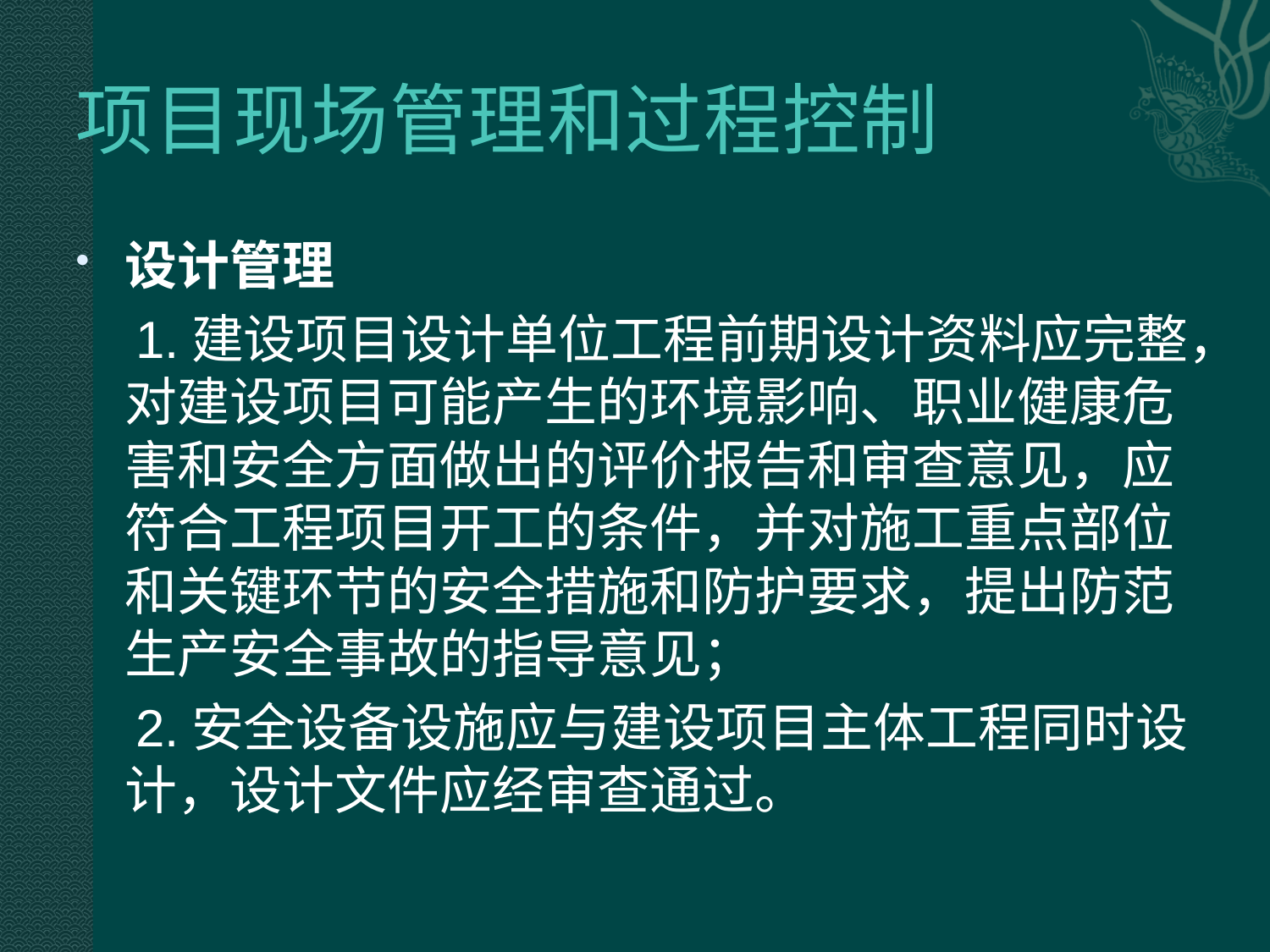

# 项目现场管理和过程控制
设计管理
    1.建设项目设计单位工程前期设计资料应完整，对建设项目可能产生的环境影响、职业健康危害和安全方面做出的评价报告和审查意见，应符合工程项目开工的条件，并对施工重点部位和关键环节的安全措施和防护要求，提出防范生产安全事故的指导意见；
    2.安全设备设施应与建设项目主体工程同时设计，设计文件应经审查通过。